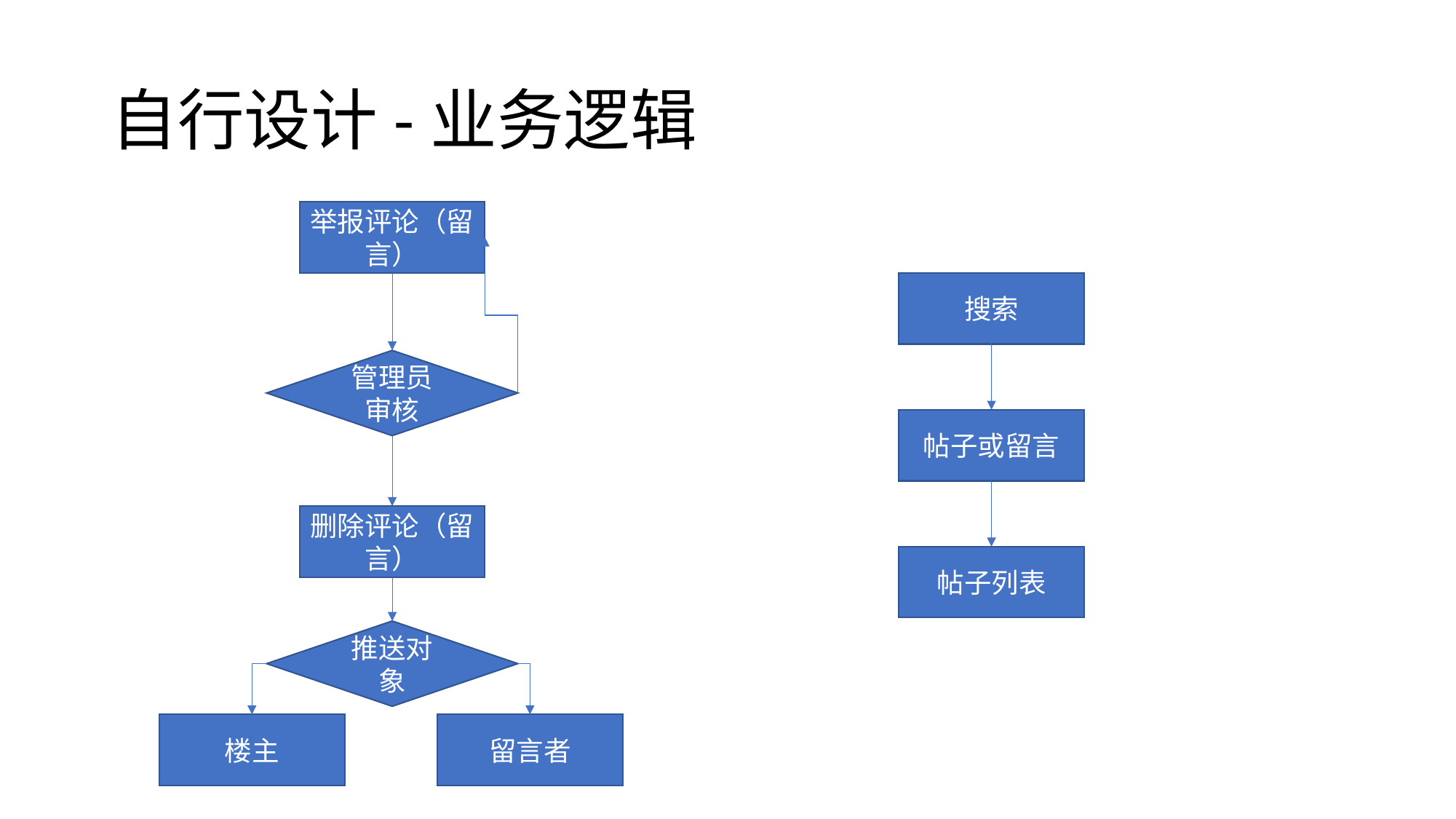

# 自行设计-业务逻辑
举报评论（留言）
搜索
管理员审核
帖子或留言
删除评论（留言）
帖子列表
推送对象
楼主
留言者